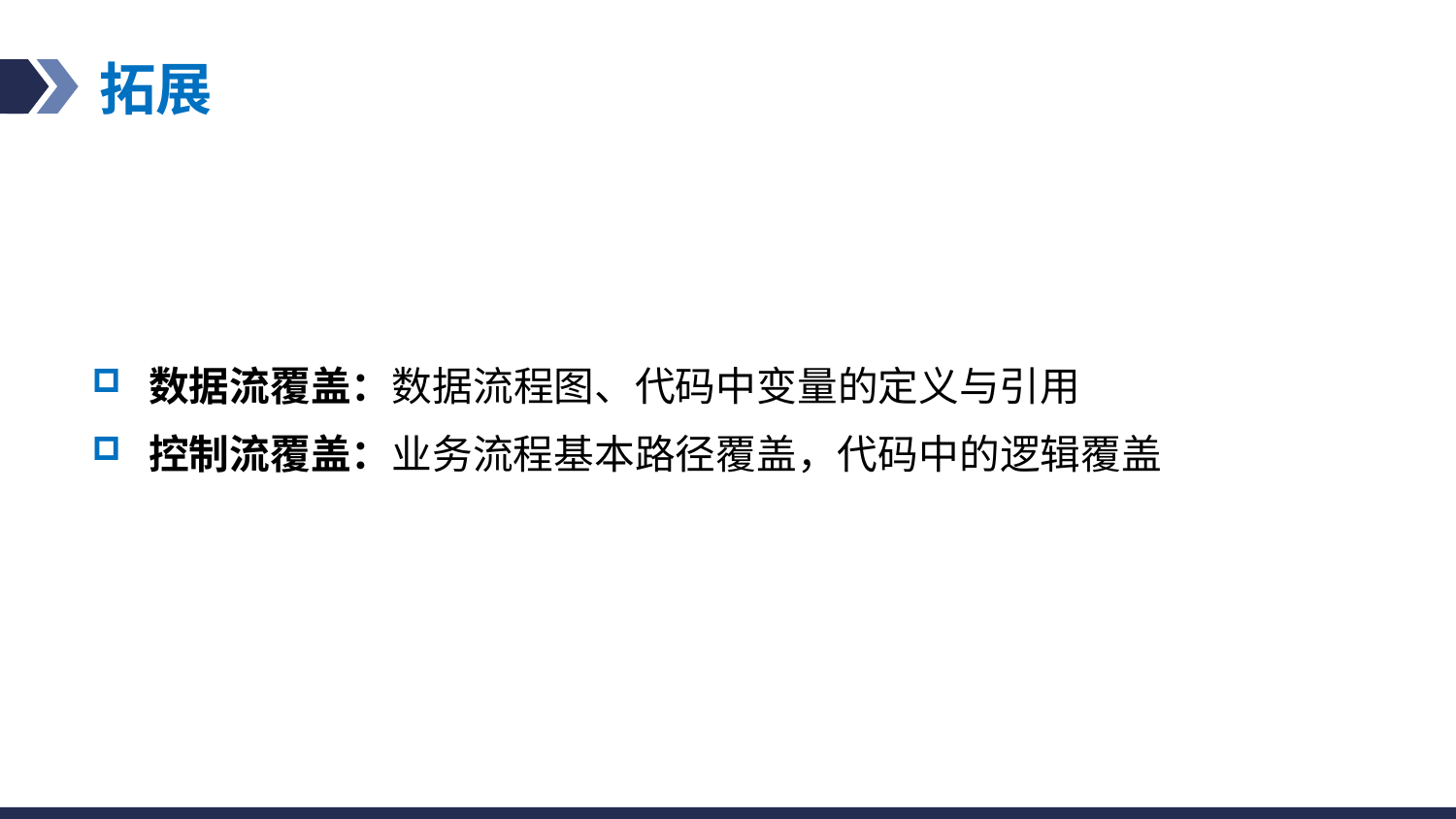

# 拓展
数据流覆盖：数据流程图、代码中变量的定义与引用
控制流覆盖：业务流程基本路径覆盖，代码中的逻辑覆盖